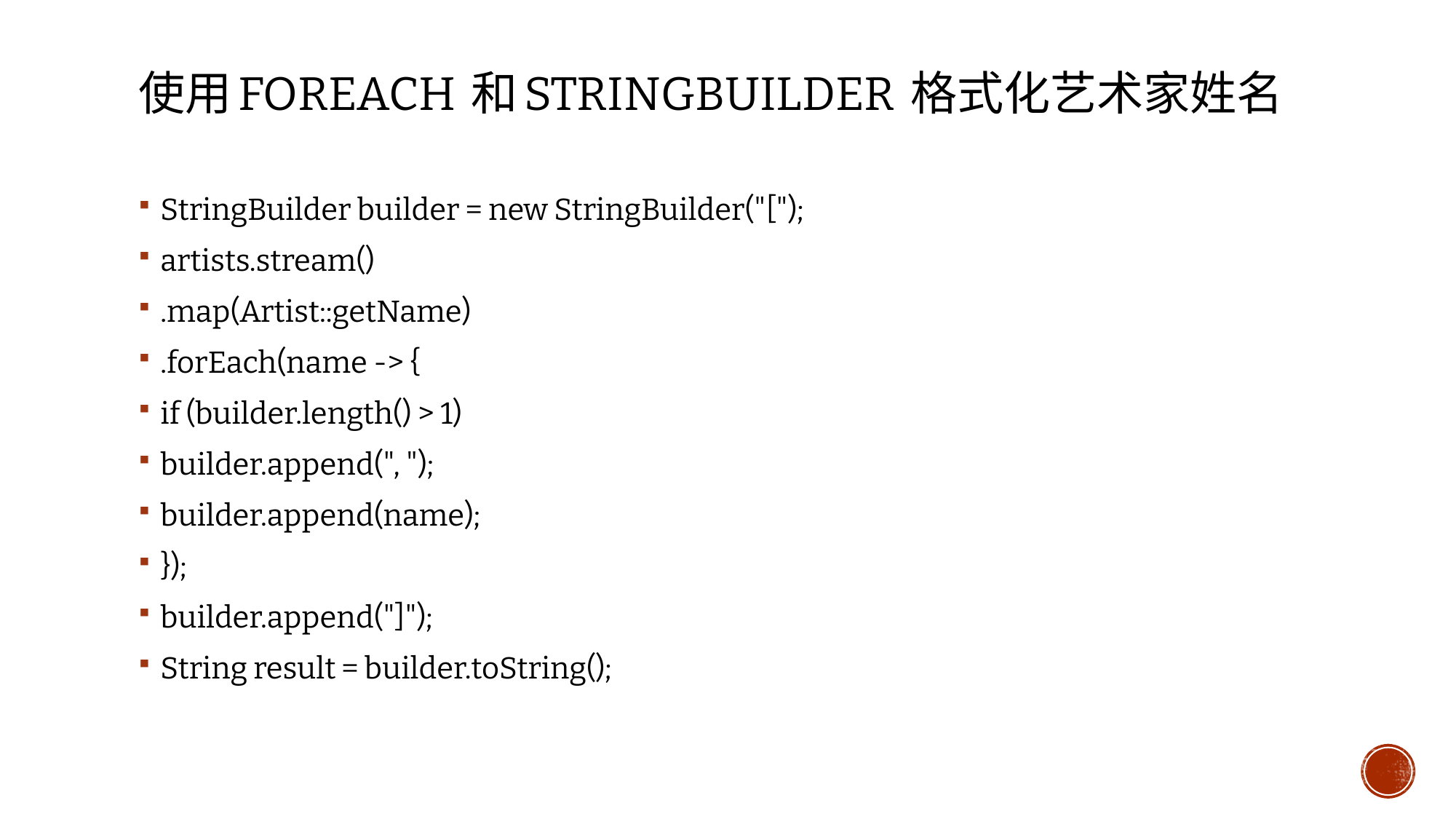

# 使用forEach 和StringBuilder 格式化艺术家姓名
StringBuilder builder = new StringBuilder("[");
artists.stream()
.map(Artist::getName)
.forEach(name -> {
if (builder.length() > 1)
builder.append(", ");
builder.append(name);
});
builder.append("]");
String result = builder.toString();